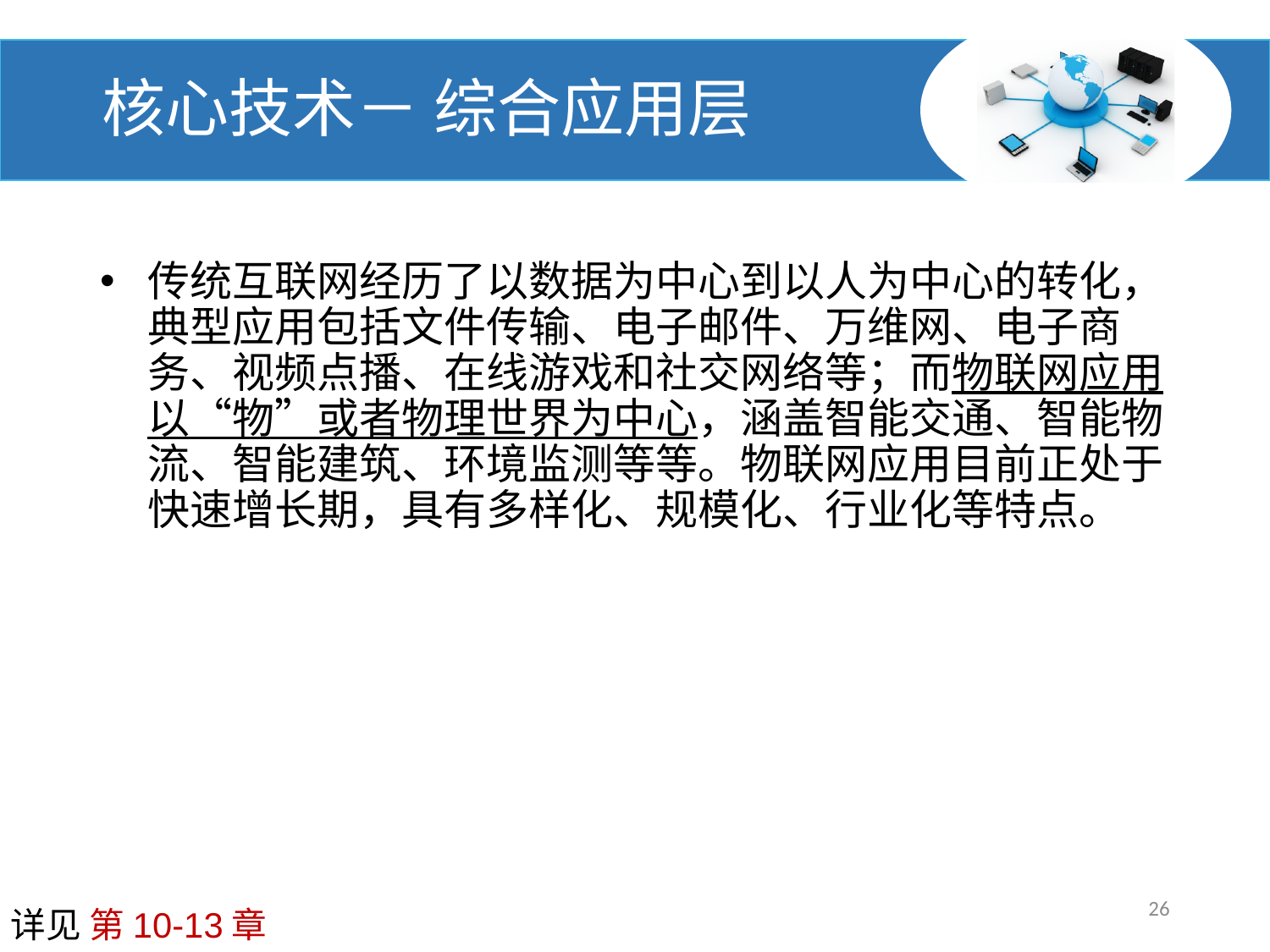

# 核心技术－ 综合应用层
传统互联网经历了以数据为中心到以人为中心的转化，典型应用包括文件传输、电子邮件、万维网、电子商务、视频点播、在线游戏和社交网络等；而物联网应用以“物”或者物理世界为中心，涵盖智能交通、智能物流、智能建筑、环境监测等等。物联网应用目前正处于快速增长期，具有多样化、规模化、行业化等特点。

26
详见 第10-13章